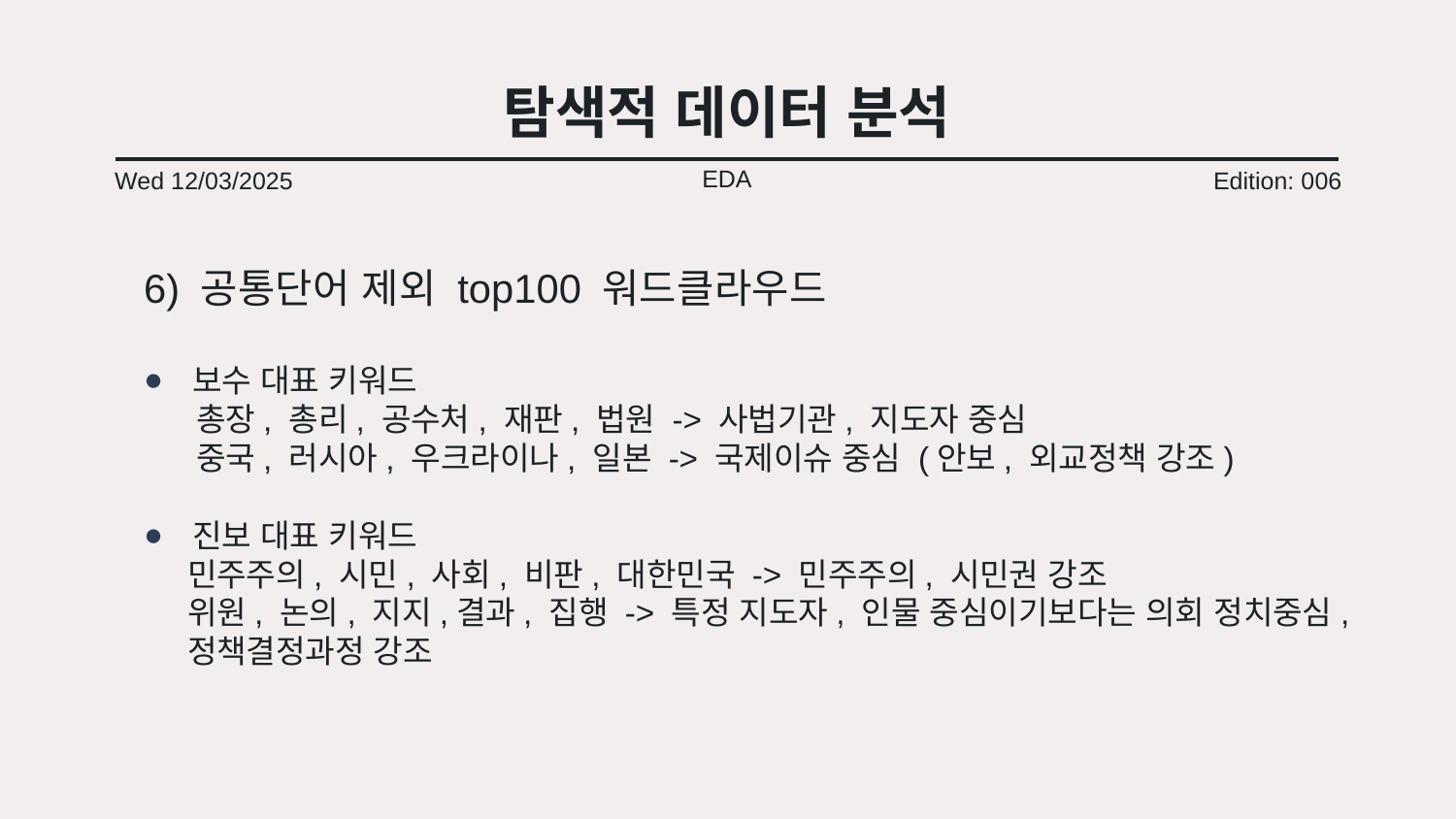

# 탐색적 데이터 분석
EDA
Wed 12/03/2025
Edition: 006
6) 공통단어 제외 top100 워드클라우드

보수 대표 키워드
     총장, 총리, 공수처, 재판, 법원 -> 사법기관, 지도자 중심
     중국, 러시아, 우크라이나, 일본 -> 국제이슈 중심 (안보, 외교정책 강조)

진보 대표 키워드
    민주주의, 시민, 사회, 비판, 대한민국 -> 민주주의, 시민권 강조
    위원, 논의, 지지,결과, 집행 -> 특정 지도자, 인물 중심이기보다는 의회 정치중심,
    정책결정과정 강조